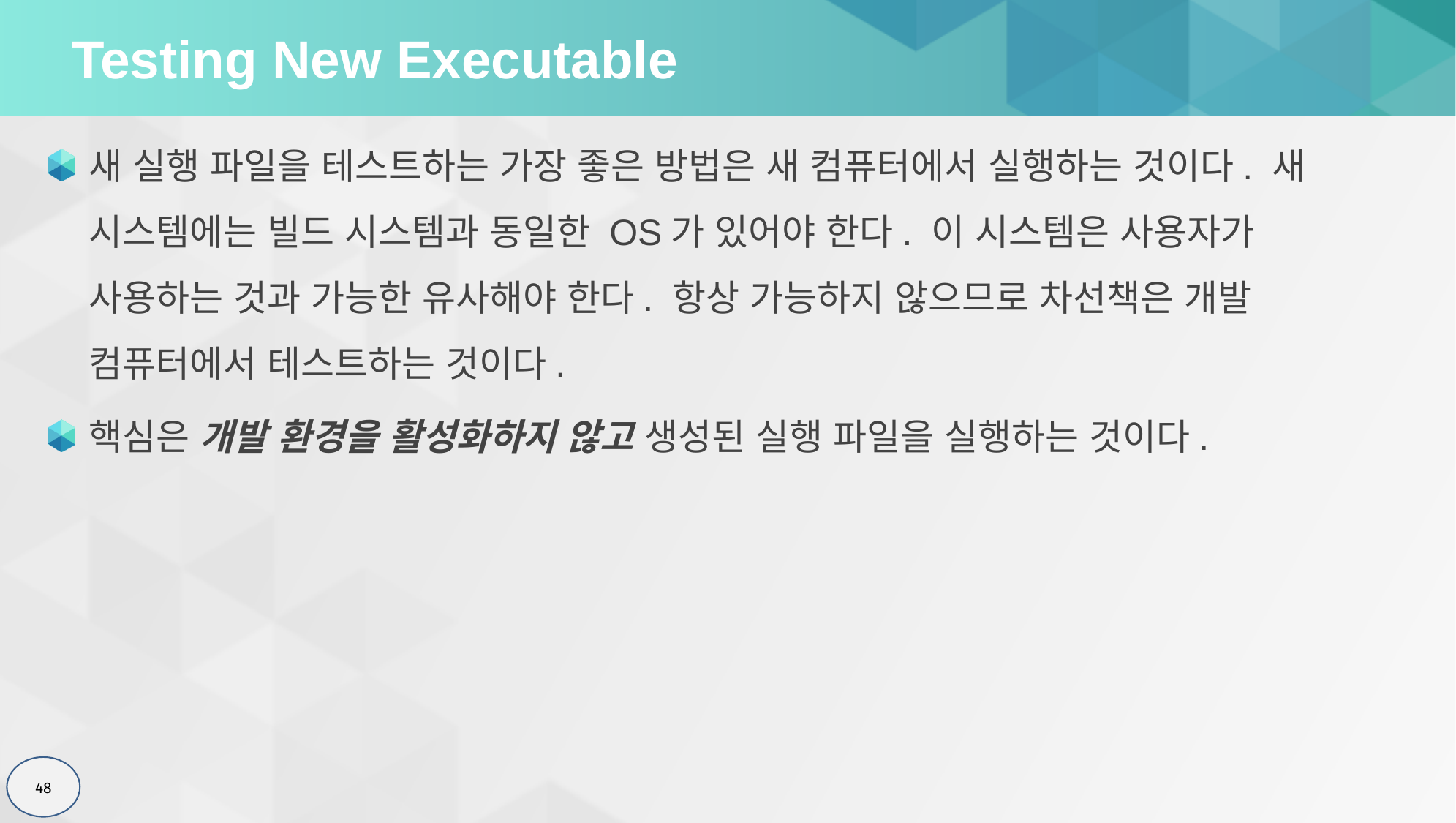

# Testing New Executable
새 실행 파일을 테스트하는 가장 좋은 방법은 새 컴퓨터에서 실행하는 것이다. 새 시스템에는 빌드 시스템과 동일한 OS가 있어야 한다. 이 시스템은 사용자가 사용하는 것과 가능한 유사해야 한다. 항상 가능하지 않으므로 차선책은 개발 컴퓨터에서 테스트하는 것이다.
핵심은 개발 환경을 활성화하지 않고 생성된 실행 파일을 실행하는 것이다.